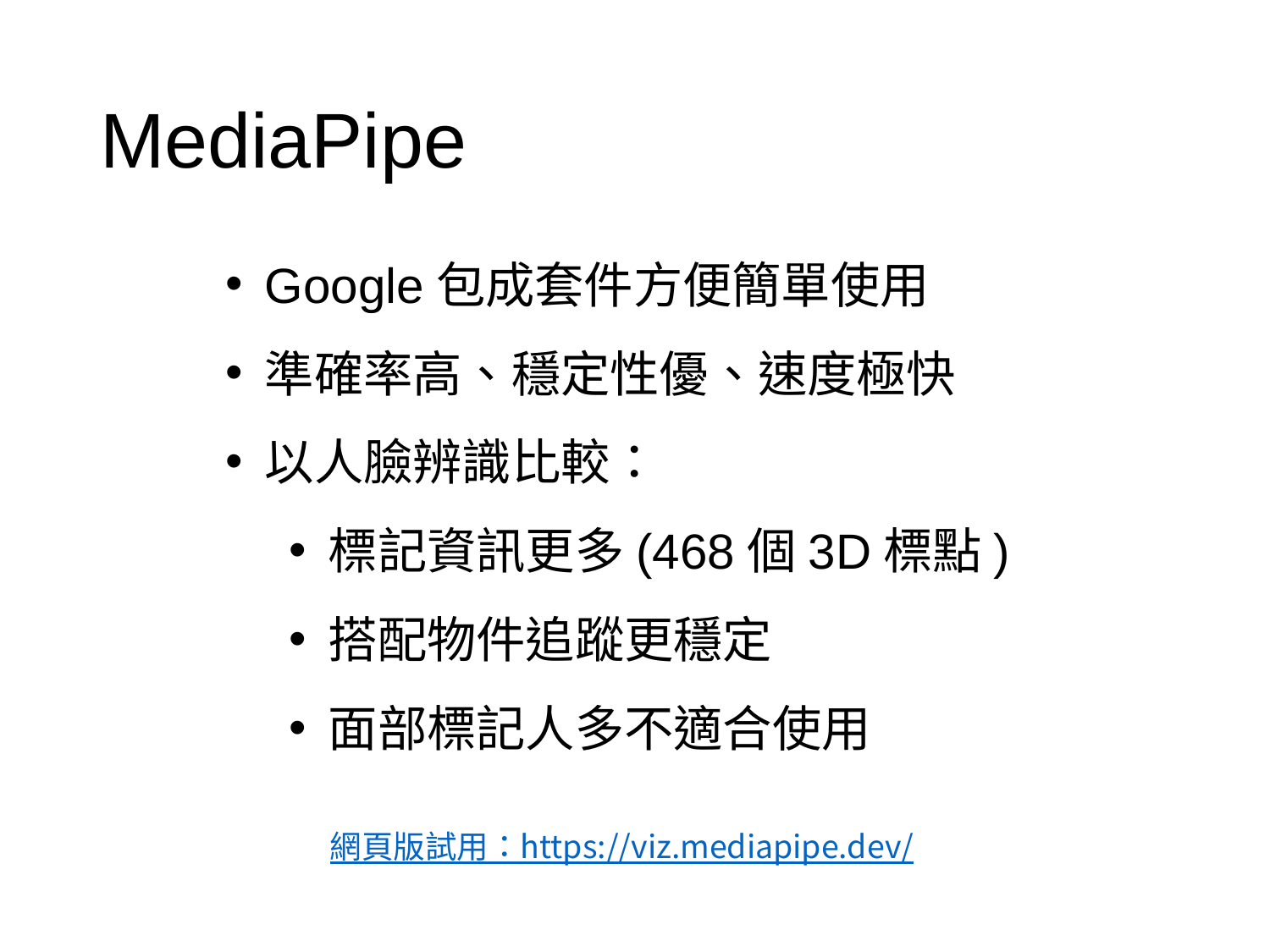

# MediaPipe
Google包成套件方便簡單使用
準確率高、穩定性優、速度極快
以人臉辨識比較：
標記資訊更多(468個3D標點)
搭配物件追蹤更穩定
面部標記人多不適合使用
網頁版試用：https://viz.mediapipe.dev/